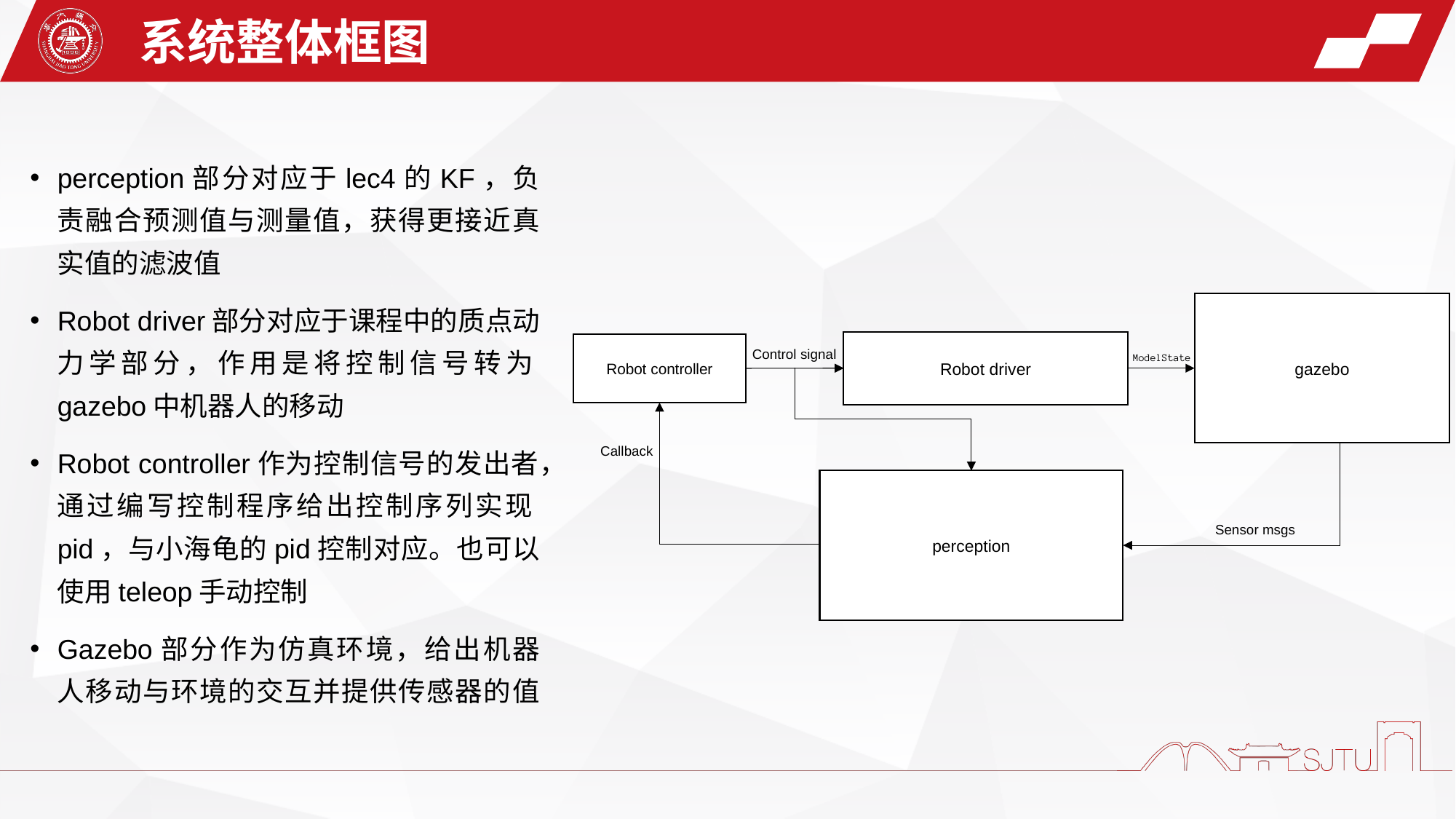

系统整体框图
perception部分对应于lec4的KF，负责融合预测值与测量值，获得更接近真实值的滤波值
Robot driver部分对应于课程中的质点动力学部分，作用是将控制信号转为gazebo中机器人的移动
Robot controller作为控制信号的发出者，通过编写控制程序给出控制序列实现pid，与小海龟的pid控制对应。也可以使用teleop手动控制
Gazebo部分作为仿真环境，给出机器人移动与环境的交互并提供传感器的值

gazebo

gazebo
Sensor callback

Robot driver
Robot driver

Robot controller

Robot controller
Control signal
ModelState
Control signal
Pub
modelstate
Twist
callback
Dynamic & Discretization

Teleop/controller.py
robot
Callback

perception
perception
Twistcallback
LaserScancallback
Kalman Filter
Modelstatecallback
plot
Sensor msgs